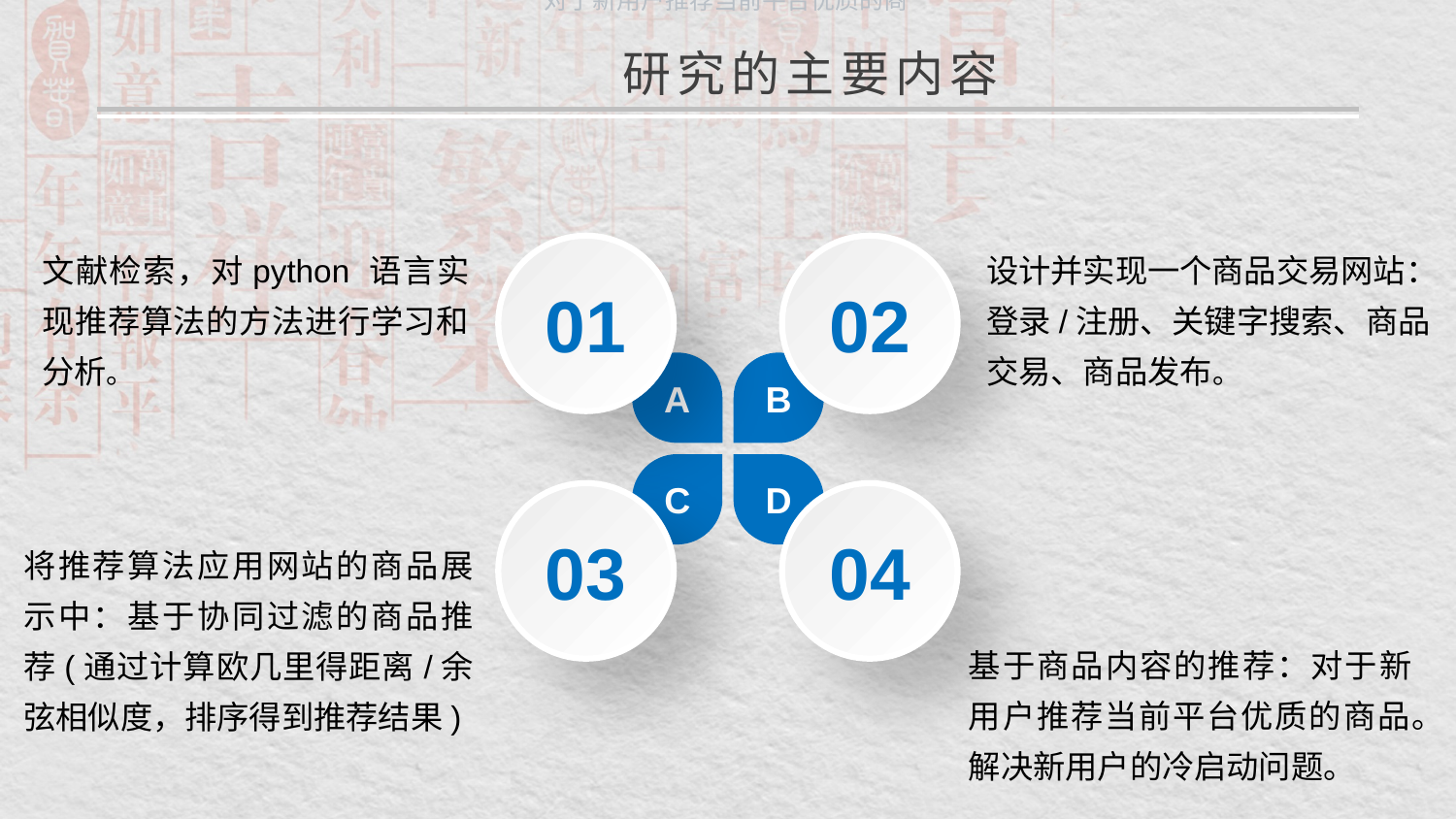

对于新用户推荐当前平台优质的商
研究的主要内容
文献检索，对python 语言实现推荐算法的方法进行学习和分析。
设计并实现一个商品交易网站：登录/注册、关键字搜索、商品交易、商品发布。
01
02

A

B

C

D
03
04
将推荐算法应用网站的商品展示中：基于协同过滤的商品推荐(通过计算欧几里得距离/余弦相似度，排序得到推荐结果)
基于商品内容的推荐：对于新用户推荐当前平台优质的商品。解决新用户的冷启动问题。